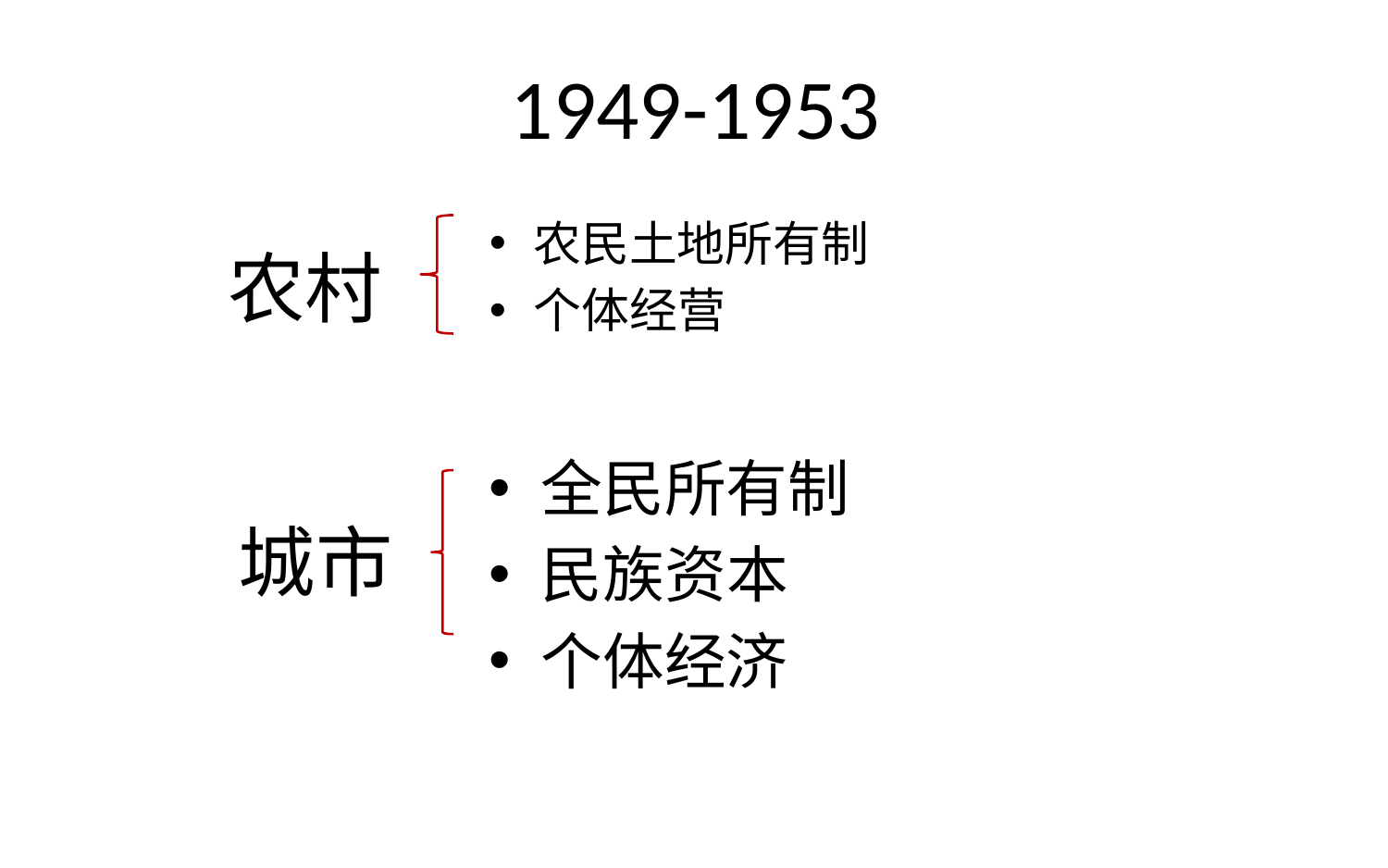

# 1949-1953
农民土地所有制
个体经营

农村
全民所有制
民族资本
个体经济

城市